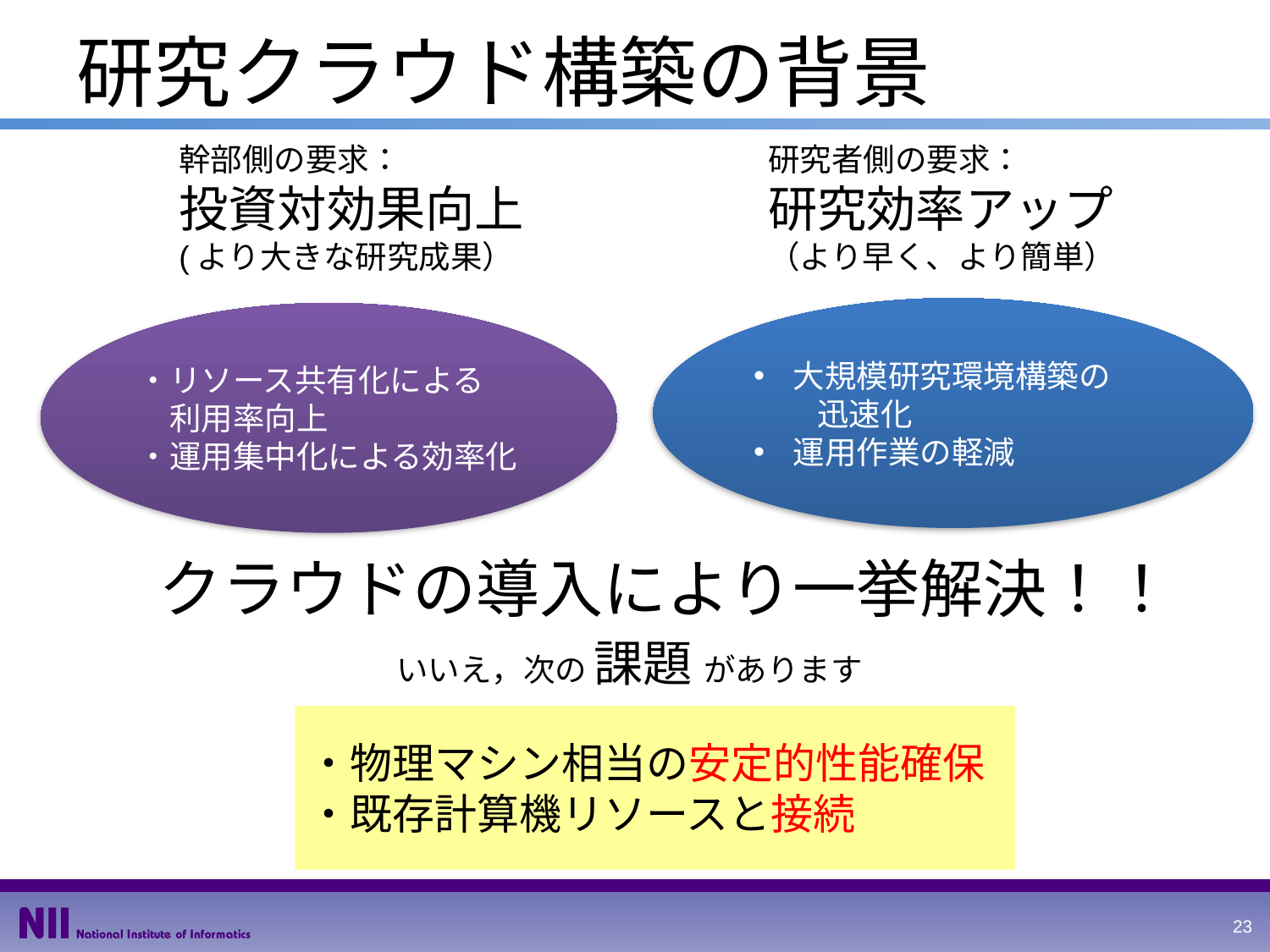

# 研究クラウド構築の背景
幹部側の要求：
投資対効果向上
(より大きな研究成果）
研究者側の要求：
研究効率アップ
（より早く、より簡単）
大規模研究環境構築の
　　迅速化
運用作業の軽減
・リソース共有化による
　利用率向上
・運用集中化による効率化
クラウドの導入により一挙解決！！
いいえ，次の 課題 があります
・物理マシン相当の安定的性能確保
・既存計算機リソースと接続
23